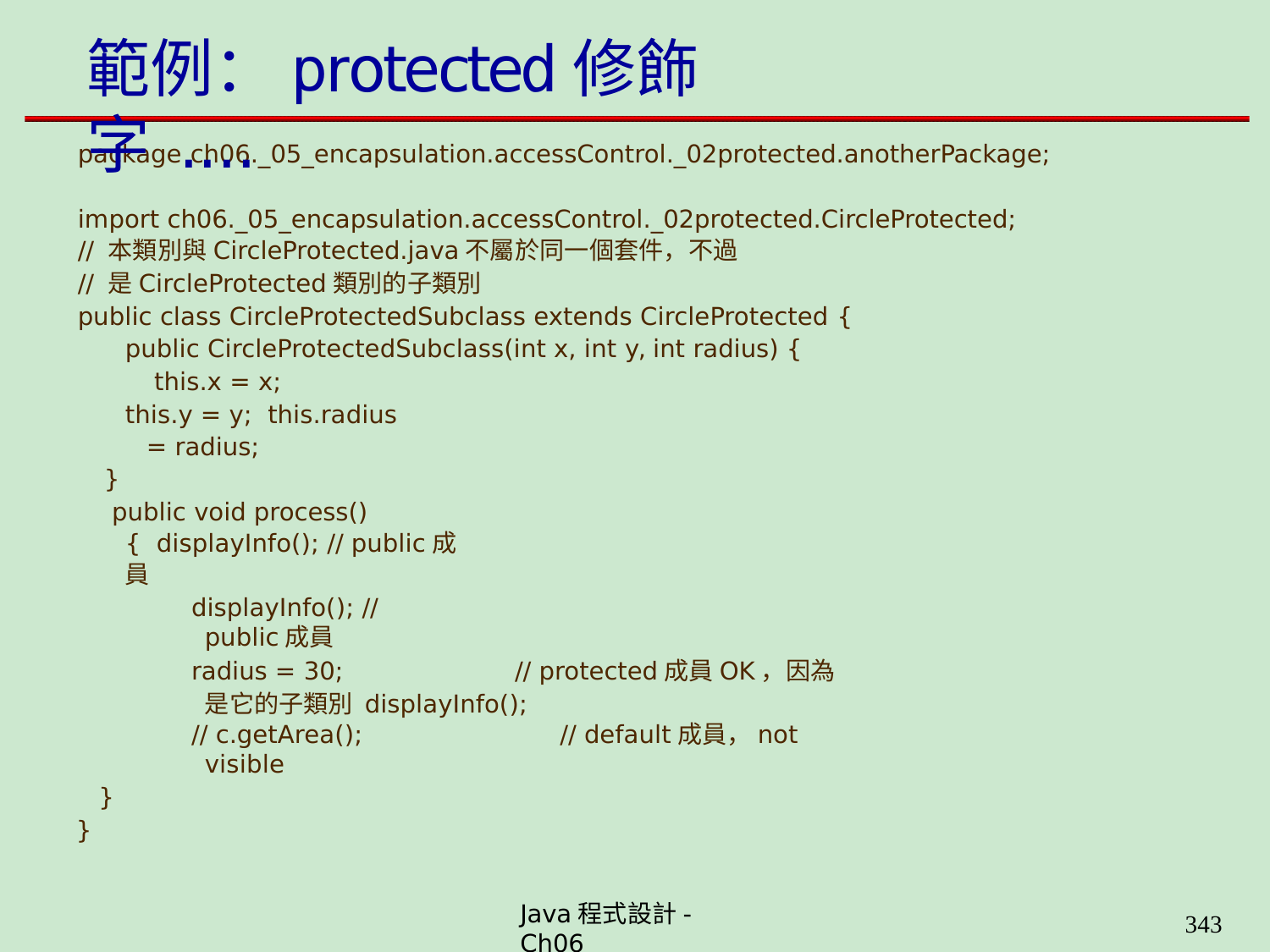

# 範例：protected修飾字 ....
package ch06._05_encapsulation.accessControl._02protected.anotherPackage;

import ch06._05_encapsulation.accessControl._02protected.CircleProtected;
// 本類別與CircleProtected.java不屬於同一個套件，不過
// 是CircleProtected類別的子類別
public class CircleProtectedSubclass extends CircleProtected {
public CircleProtectedSubclass(int x, int y, int radius) {  this.x = x;
this.y = y;  this.radius = radius;
}
public void process() {  displayInfo(); // public成員
displayInfo(); // public成員
radius = 30;	// protected成員OK，因為是它的子類別 displayInfo();
// c.getArea();	// default成員，not visible
}
}
Java程式設計-Ch06
343